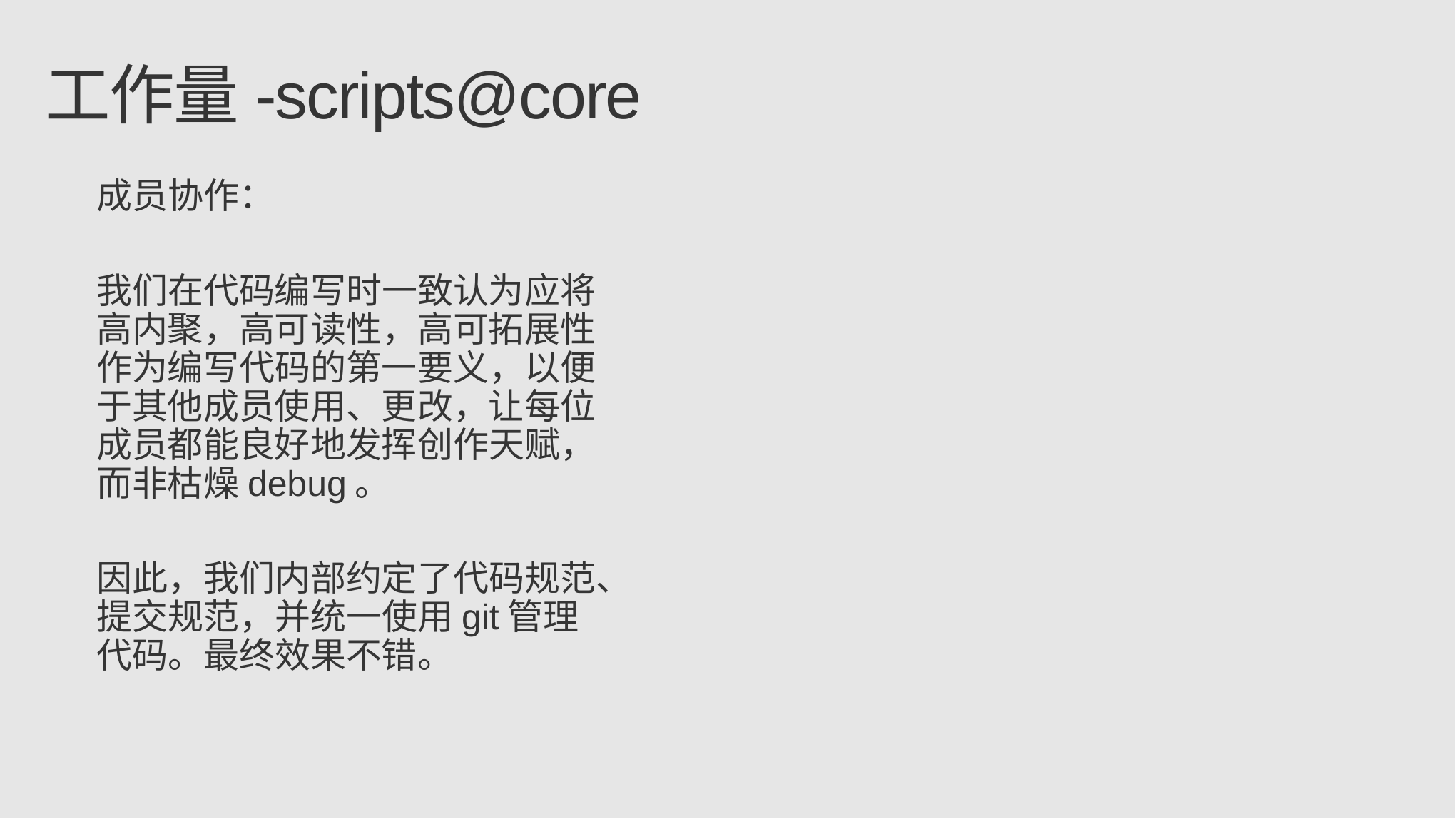

工作量-scripts@core
成员协作：

我们在代码编写时一致认为应将高内聚，高可读性，高可拓展性作为编写代码的第一要义，以便于其他成员使用、更改，让每位成员都能良好地发挥创作天赋，而非枯燥debug。

因此，我们内部约定了代码规范、提交规范，并统一使用git管理代码。最终效果不错。